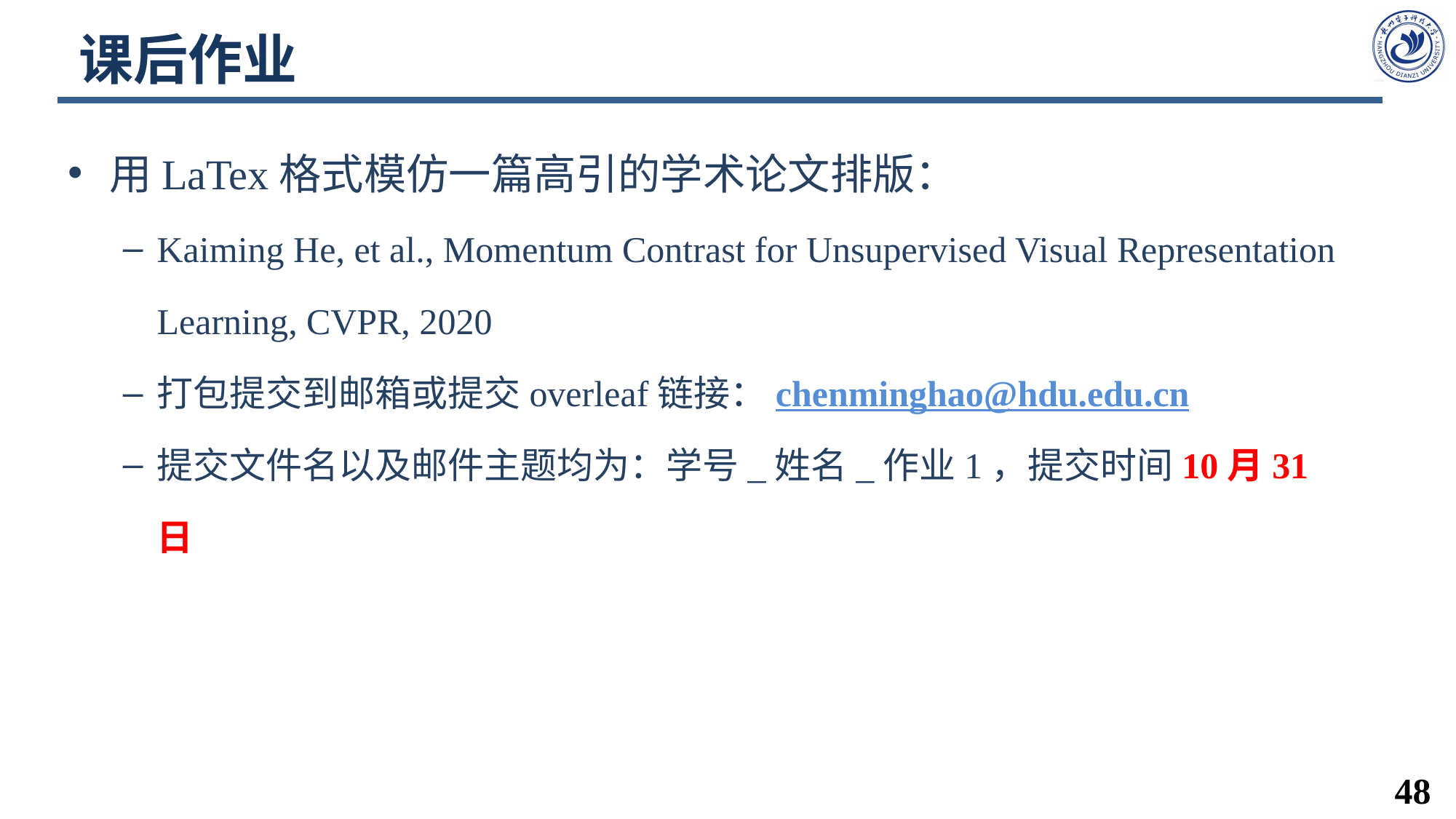

# 课后作业
用LaTex格式模仿一篇高引的学术论文排版：
Kaiming He, et al., Momentum Contrast for Unsupervised Visual Representation Learning, CVPR, 2020
打包提交到邮箱或提交overleaf链接：chenminghao@hdu.edu.cn
提交文件名以及邮件主题均为：学号_姓名_作业1，提交时间10月31日

48